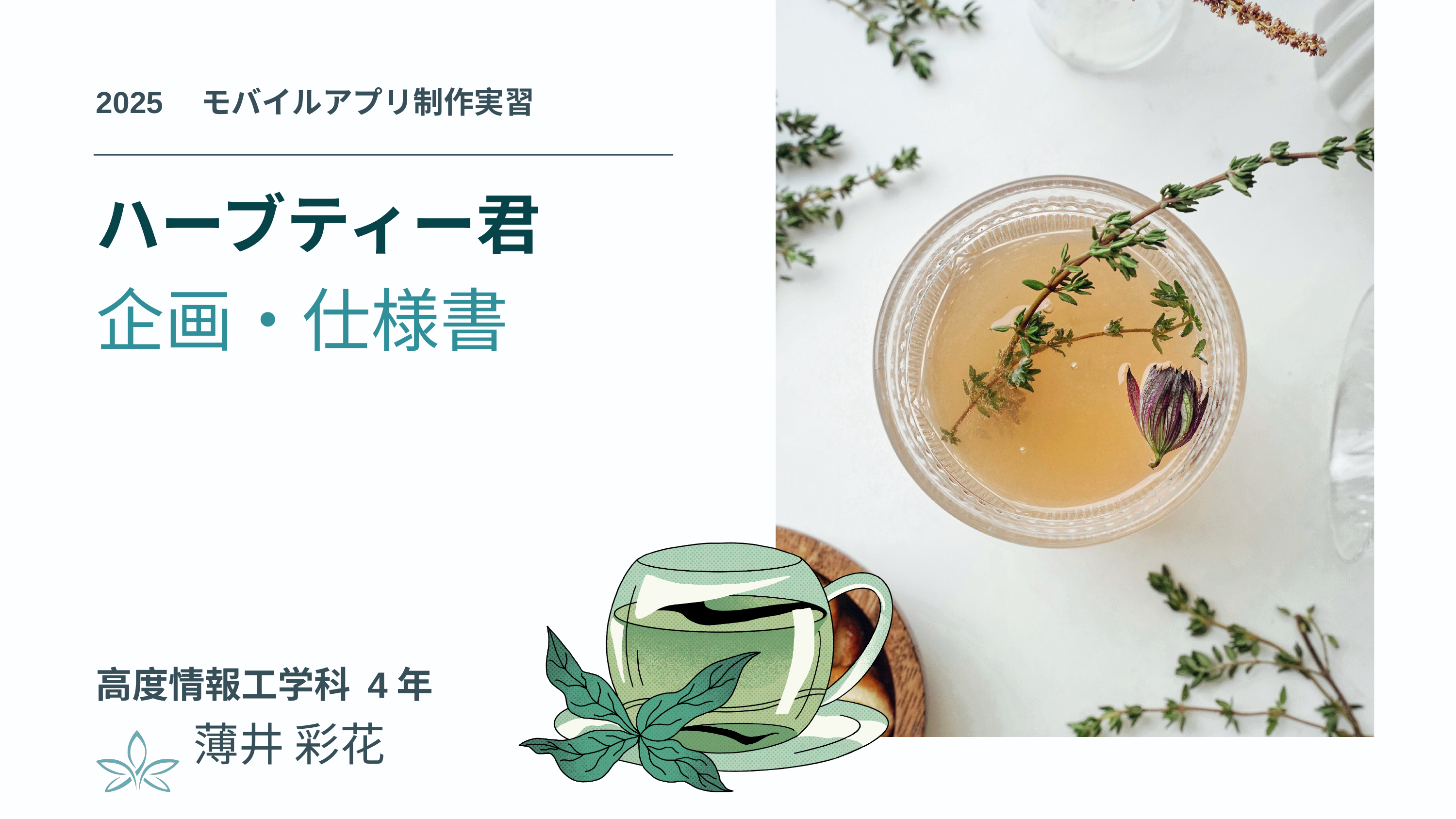

2025　モバイルアプリ制作実習

ハーブティー君
企画・仕様書

高度情報工学科 4年

薄井 彩花